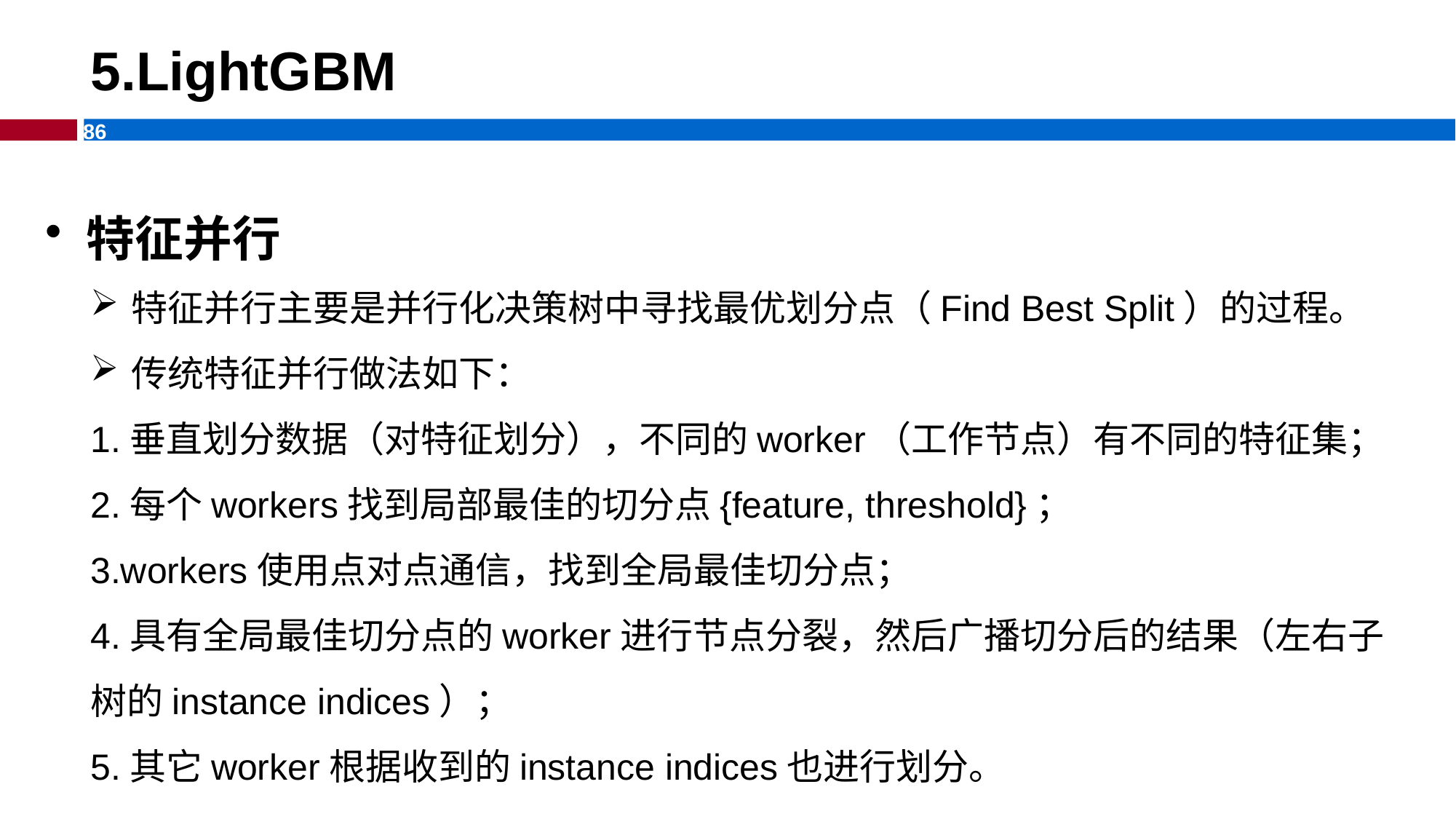

# 5.LightGBM
特征并行
特征并行主要是并行化决策树中寻找最优划分点（Find Best Split）的过程。
传统特征并行做法如下：
1.垂直划分数据（对特征划分），不同的worker（工作节点）有不同的特征集；
2.每个workers找到局部最佳的切分点{feature, threshold}；
3.workers使用点对点通信，找到全局最佳切分点；
4.具有全局最佳切分点的worker进行节点分裂，然后广播切分后的结果（左右子树的instance indices）；
5.其它worker根据收到的instance indices也进行划分。